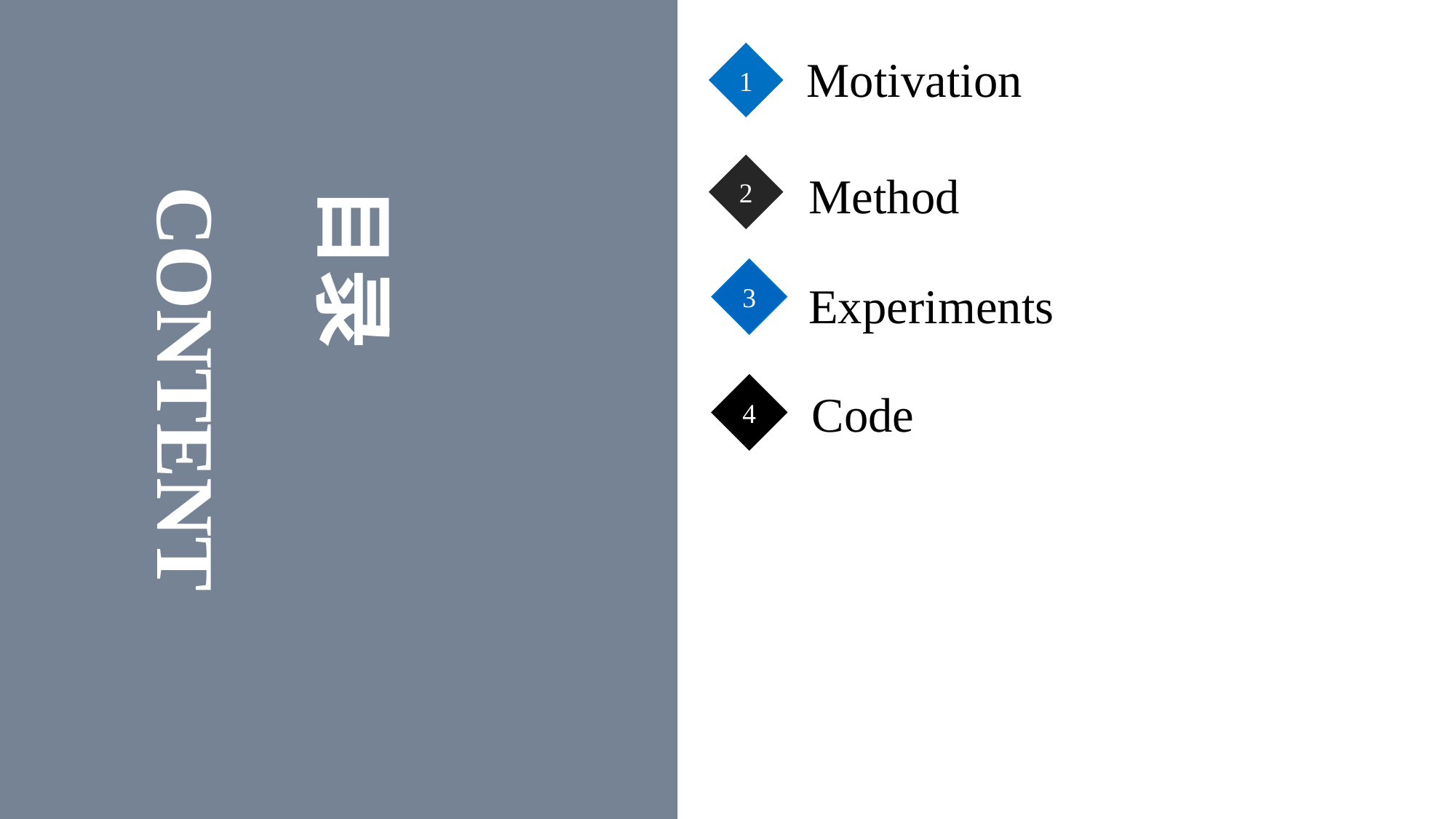

Motivation
1
Method
2
目录
CONTENT
3
Experiments
Code
4